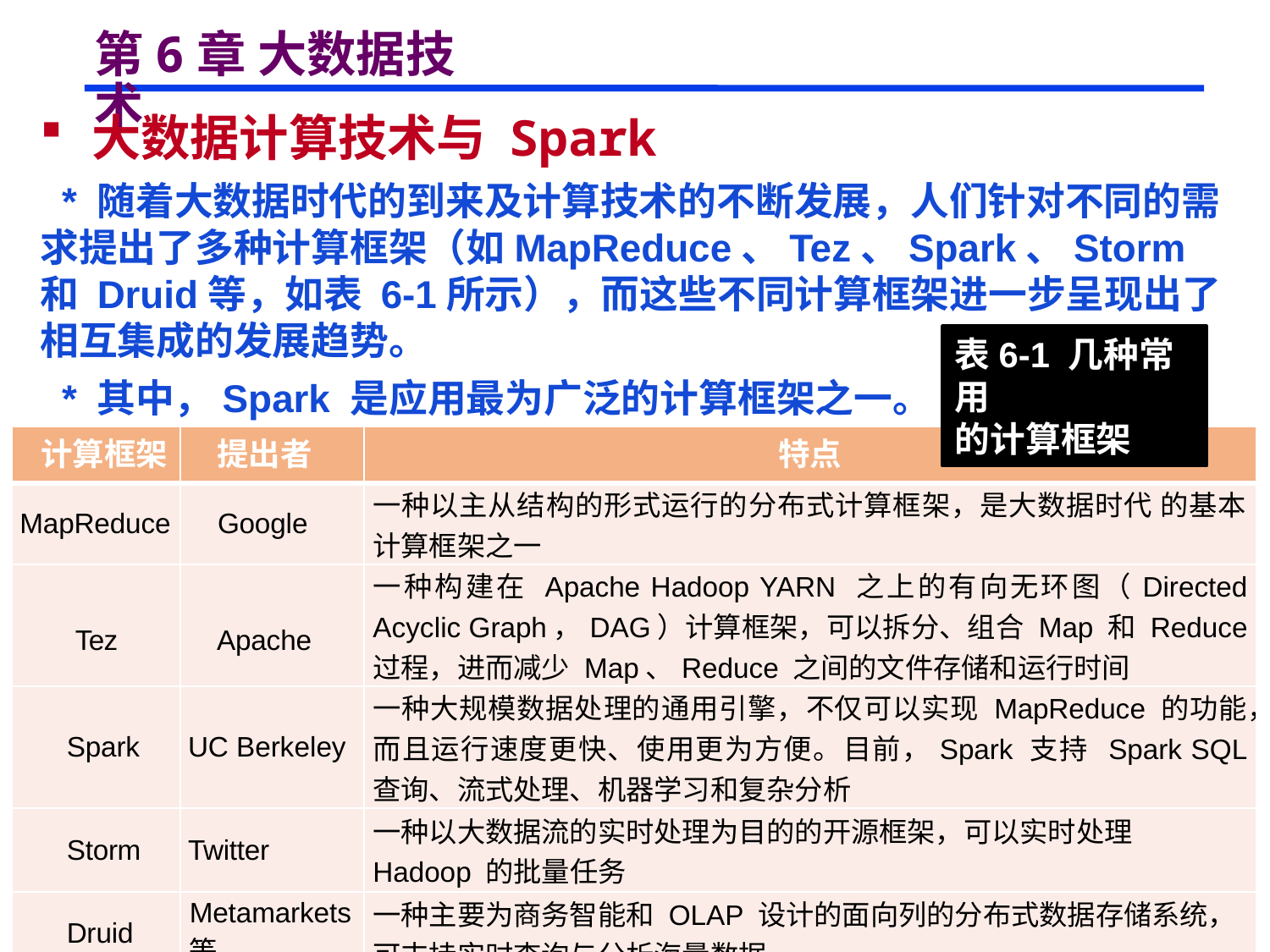

# 第6章 大数据技术
 大数据计算技术与 Spark
  * 随着大数据时代的到来及计算技术的不断发展，人们针对不同的需求提出了多种计算框架（如MapReduce、Tez、Spark、Storm 和 Druid等，如表 6-1所示），而这些不同计算框架进一步呈现出了相互集成的发展趋势。
  * 其中，Spark 是应用最为广泛的计算框架之一。
表6-1 几种常用
的计算框架
| 计算框架 | 提出者 | 特点 |
| --- | --- | --- |
| MapReduce | Google | 一种以主从结构的形式运行的分布式计算框架，是大数据时代 的基本计算框架之一 |
| Tez | Apache | 一种构建在 Apache Hadoop YARN 之上的有向无环图（Directed Acyclic Graph，DAG）计算框架，可以拆分、组合 Map 和 Reduce 过程，进而减少 Map、Reduce 之间的文件存储和运行时间 |
| Spark | UC Berkeley | 一种大规模数据处理的通用引擎，不仅可以实现 MapReduce 的功能，而且运行速度更快、使用更为方便。目前，Spark 支持 Spark SQL 查询、流式处理、机器学习和复杂分析 |
| Storm | Twitter | 一种以大数据流的实时处理为目的的开源框架，可以实时处理 Hadoop 的批量任务 |
| Druid | Metamarkets 等 | 一种主要为商务智能和 OLAP 设计的面向列的分布式数据存储系统，可支持实时查询与分析海量数据 |